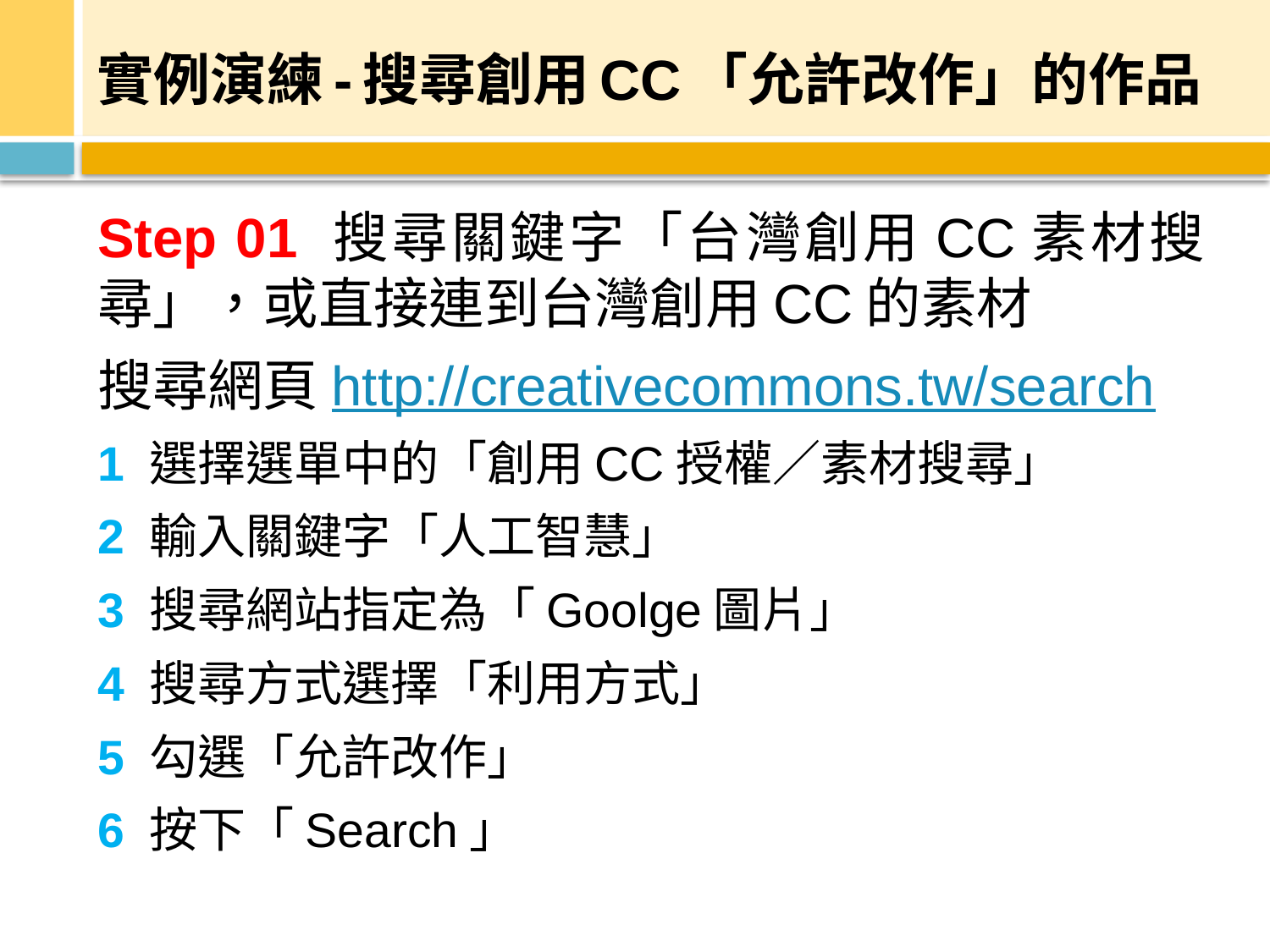

# 實例演練-搜尋創用CC「允許改作」的作品
Step 01 搜尋關鍵字「台灣創用CC素材搜尋」，或直接連到台灣創用CC的素材
搜尋網頁http://creativecommons.tw/search
1 選擇選單中的「創用CC授權／素材搜尋」
2 輸入關鍵字「人工智慧」
3 搜尋網站指定為「Goolge圖片」
4 搜尋方式選擇「利用方式」
5 勾選「允許改作」
6 按下「Search」